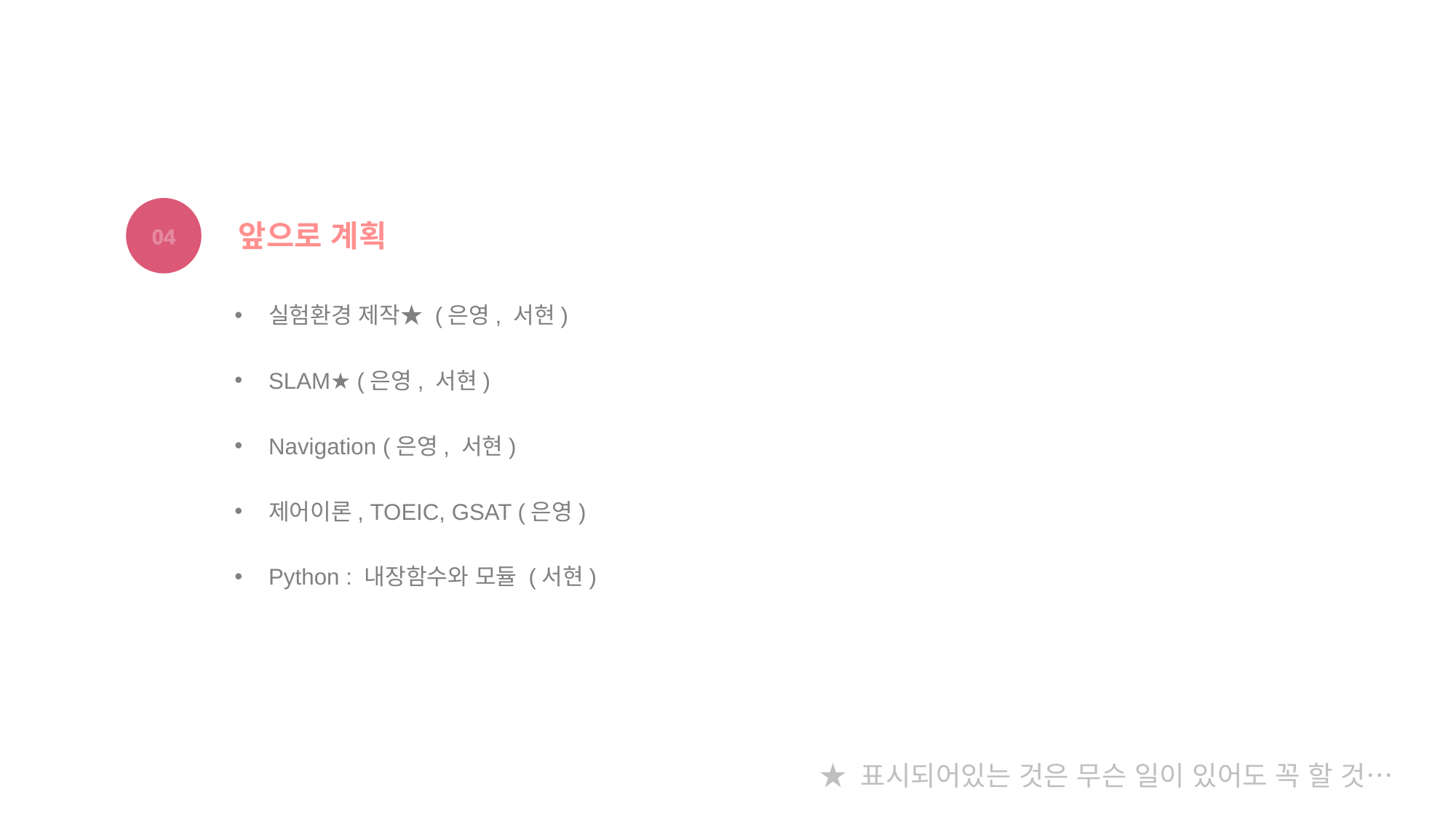

04
앞으로 계획
실험환경 제작★ (은영, 서현)

SLAM★ (은영, 서현)

Navigation (은영, 서현)

제어이론, TOEIC, GSAT (은영)

Python : 내장함수와 모듈 (서현)
★ 표시되어있는 것은 무슨 일이 있어도 꼭 할 것…